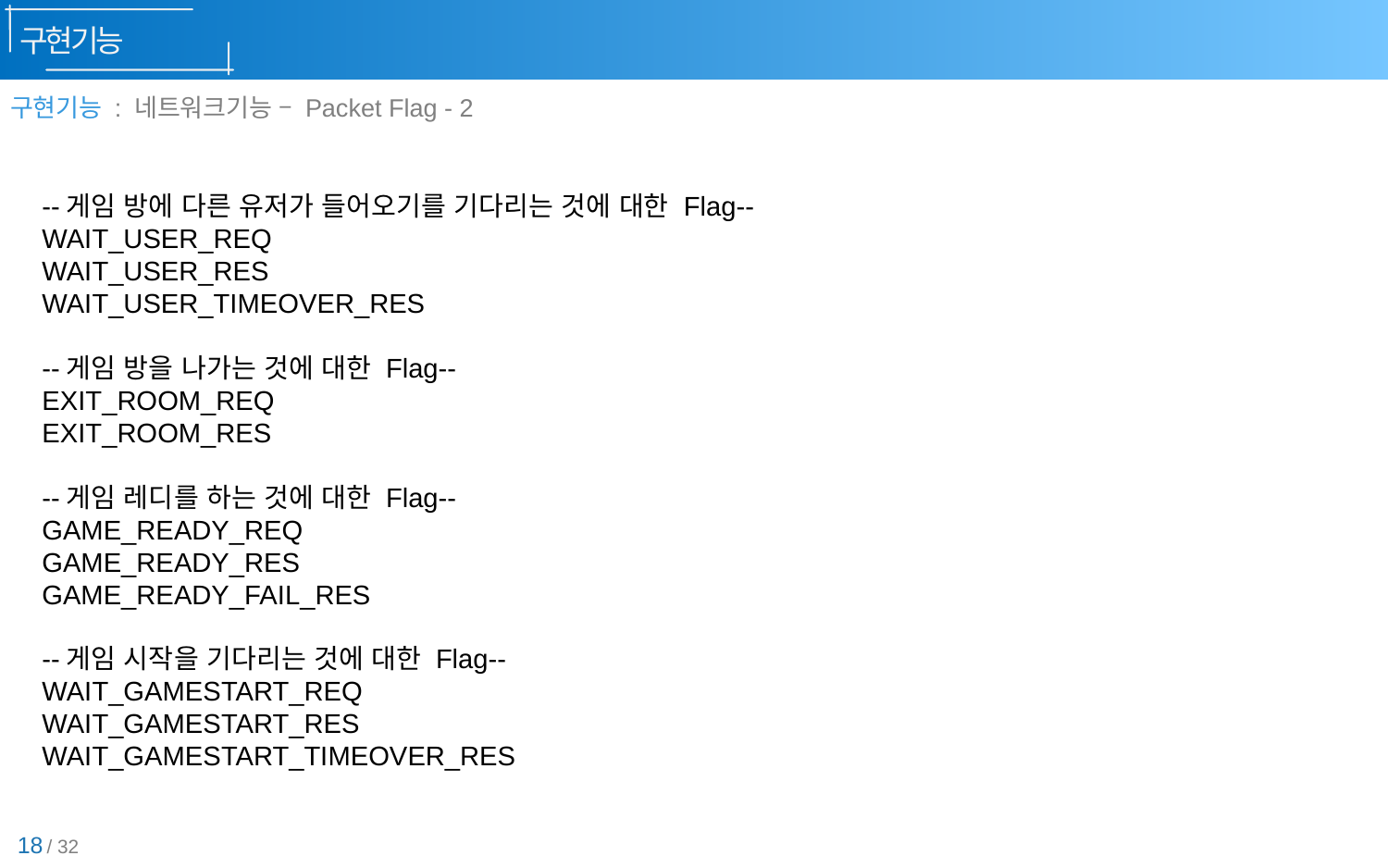

구현기능
구현기능 : 네트워크기능 – Packet Flag - 2
--게임 방에 다른 유저가 들어오기를 기다리는 것에 대한 Flag--
WAIT_USER_REQ
WAIT_USER_RES
WAIT_USER_TIMEOVER_RES
--게임 방을 나가는 것에 대한 Flag--
EXIT_ROOM_REQ
EXIT_ROOM_RES
--게임 레디를 하는 것에 대한 Flag--
GAME_READY_REQ
GAME_READY_RES
GAME_READY_FAIL_RES
--게임 시작을 기다리는 것에 대한 Flag--
WAIT_GAMESTART_REQ
WAIT_GAMESTART_RES
WAIT_GAMESTART_TIMEOVER_RES

18